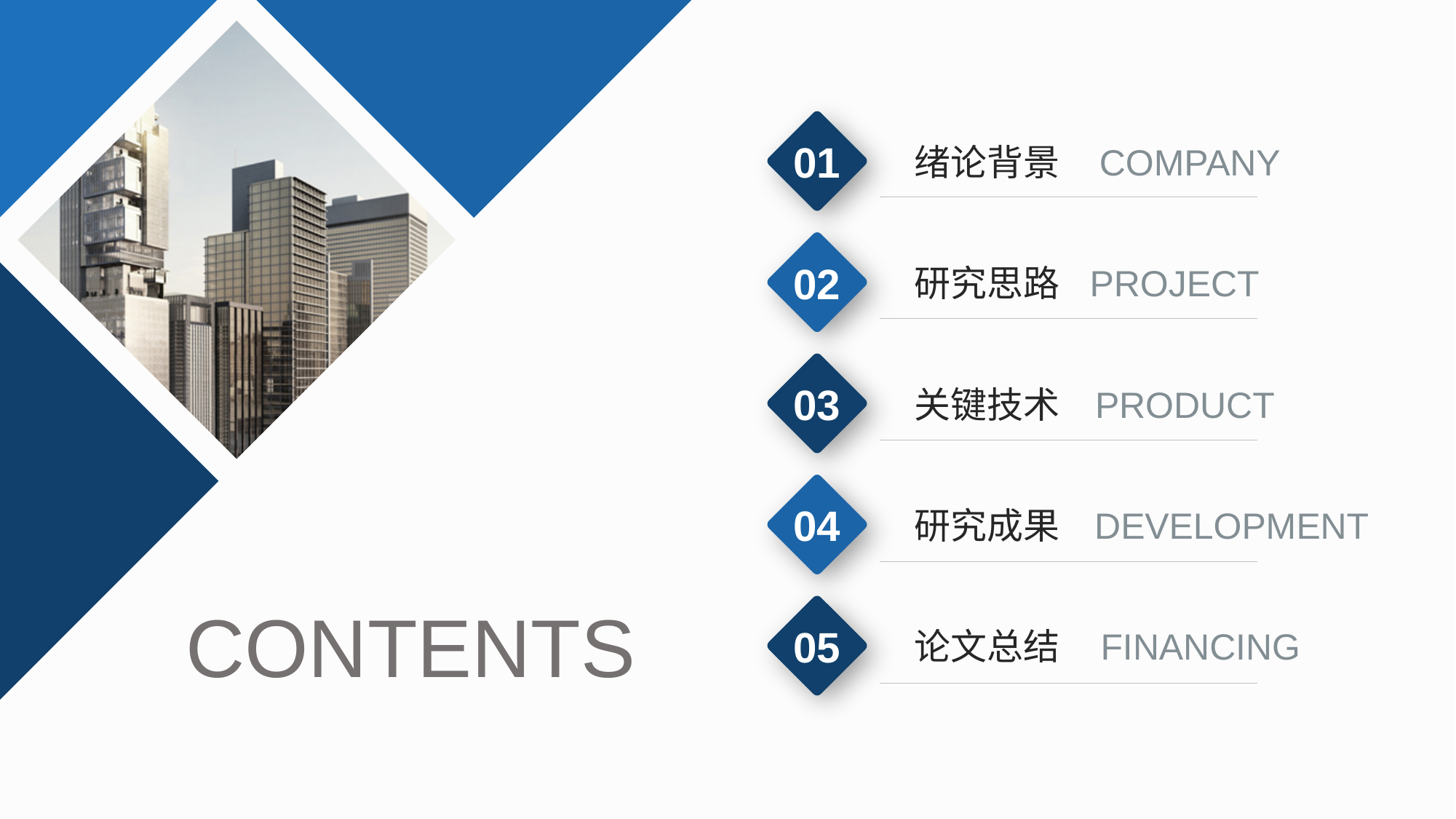

01
COMPANY
绪论背景
02
PROJECT
研究思路

03
PRODUCT
关键技术
04
DEVELOPMENT
研究成果
CONTENTS
05
FINANCING
论文总结